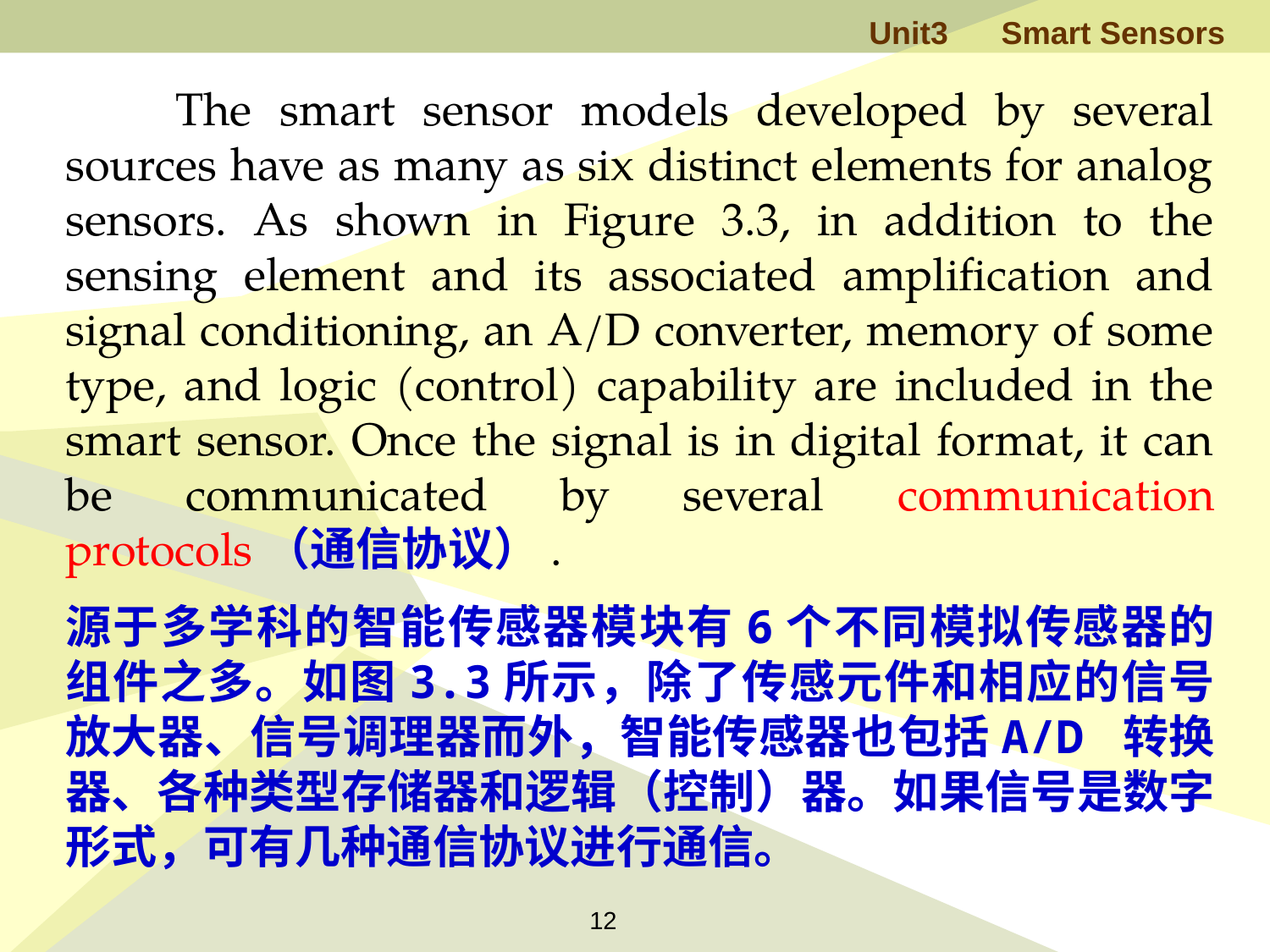

The smart sensor models developed by several sources have as many as six distinct elements for analog sensors. As shown in Figure 3.3, in addition to the sensing element and its associated amplification and signal conditioning, an A/D converter, memory of some type, and logic (control) capability are included in the smart sensor. Once the signal is in digital format, it can be communicated by several communication protocols（通信协议）.
源于多学科的智能传感器模块有6个不同模拟传感器的组件之多。如图3.3所示，除了传感元件和相应的信号放大器、信号调理器而外，智能传感器也包括A/D 转换器、各种类型存储器和逻辑（控制）器。如果信号是数字形式，可有几种通信协议进行通信。
12